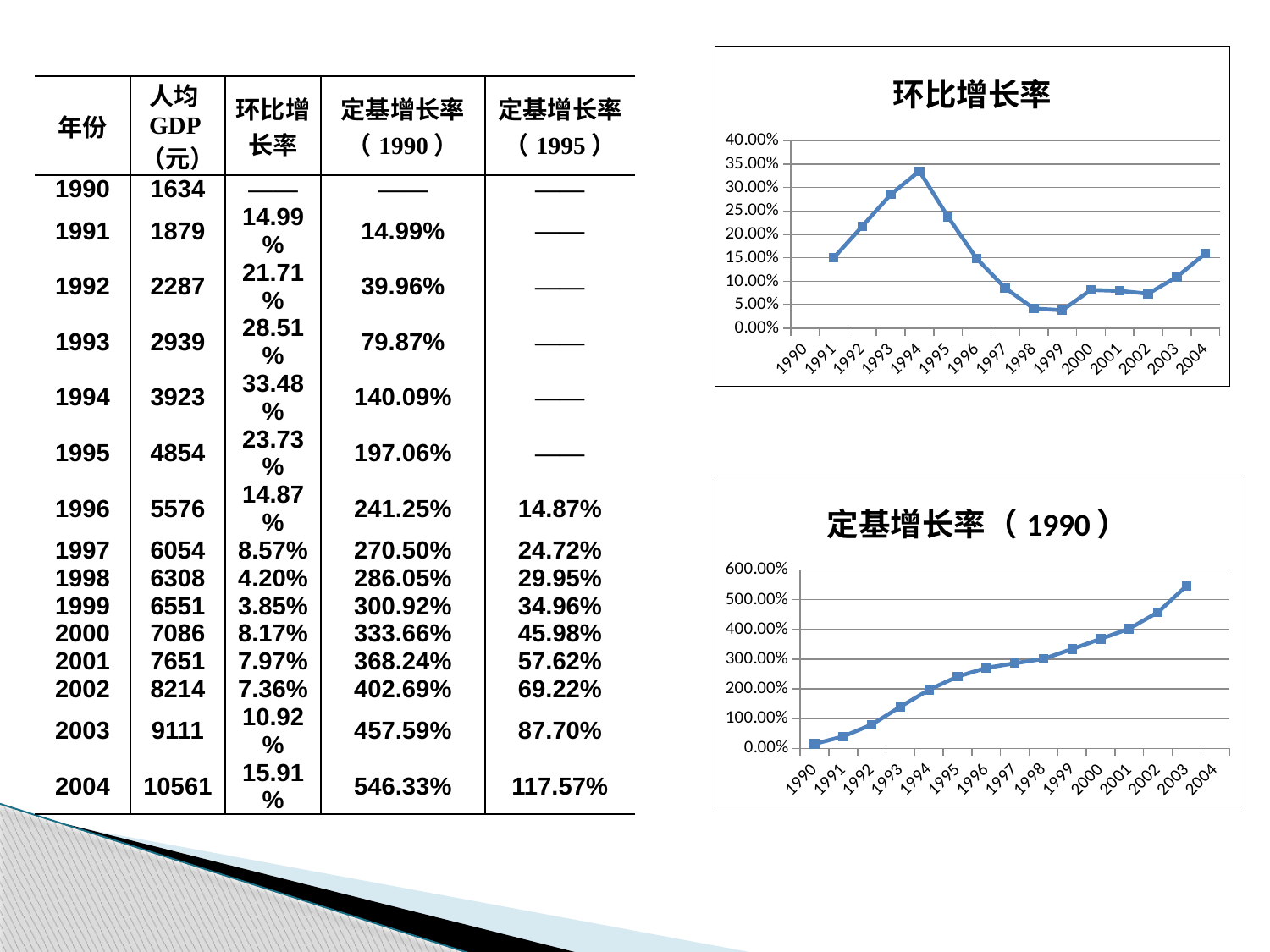

### Chart:

| Category | 环比增长率 |
|---|---|
| 1990 | None |
| 1991 | 0.1499 |
| 1992 | 0.2171 |
| 1993 | 0.2851 |
| 1994 | 0.3348 |
| 1995 | 0.2373 |
| 1996 | 0.1487 |
| 1997 | 0.0857 |
| 1998 | 0.042 |
| 1999 | 0.0385 |
| 2000 | 0.0817 |
| 2001 | 0.0797 |
| 2002 | 0.0736 |
| 2003 | 0.1092 |
| 2004 | 0.1591 |
| 年份 | 人均GDP（元） | 环比增长率 | 定基增长率（1990） | 定基增长率（1995） |
| --- | --- | --- | --- | --- |
| 1990 | 1634 | —— | —— | —— |
| 1991 | 1879 | 14.99% | 14.99% | —— |
| 1992 | 2287 | 21.71% | 39.96% | —— |
| 1993 | 2939 | 28.51% | 79.87% | —— |
| 1994 | 3923 | 33.48% | 140.09% | —— |
| 1995 | 4854 | 23.73% | 197.06% | —— |
| 1996 | 5576 | 14.87% | 241.25% | 14.87% |
| 1997 | 6054 | 8.57% | 270.50% | 24.72% |
| 1998 | 6308 | 4.20% | 286.05% | 29.95% |
| 1999 | 6551 | 3.85% | 300.92% | 34.96% |
| 2000 | 7086 | 8.17% | 333.66% | 45.98% |
| 2001 | 7651 | 7.97% | 368.24% | 57.62% |
| 2002 | 8214 | 7.36% | 402.69% | 69.22% |
| 2003 | 9111 | 10.92% | 457.59% | 87.70% |
| 2004 | 10561 | 15.91% | 546.33% | 117.57% |

[unsupported chart]